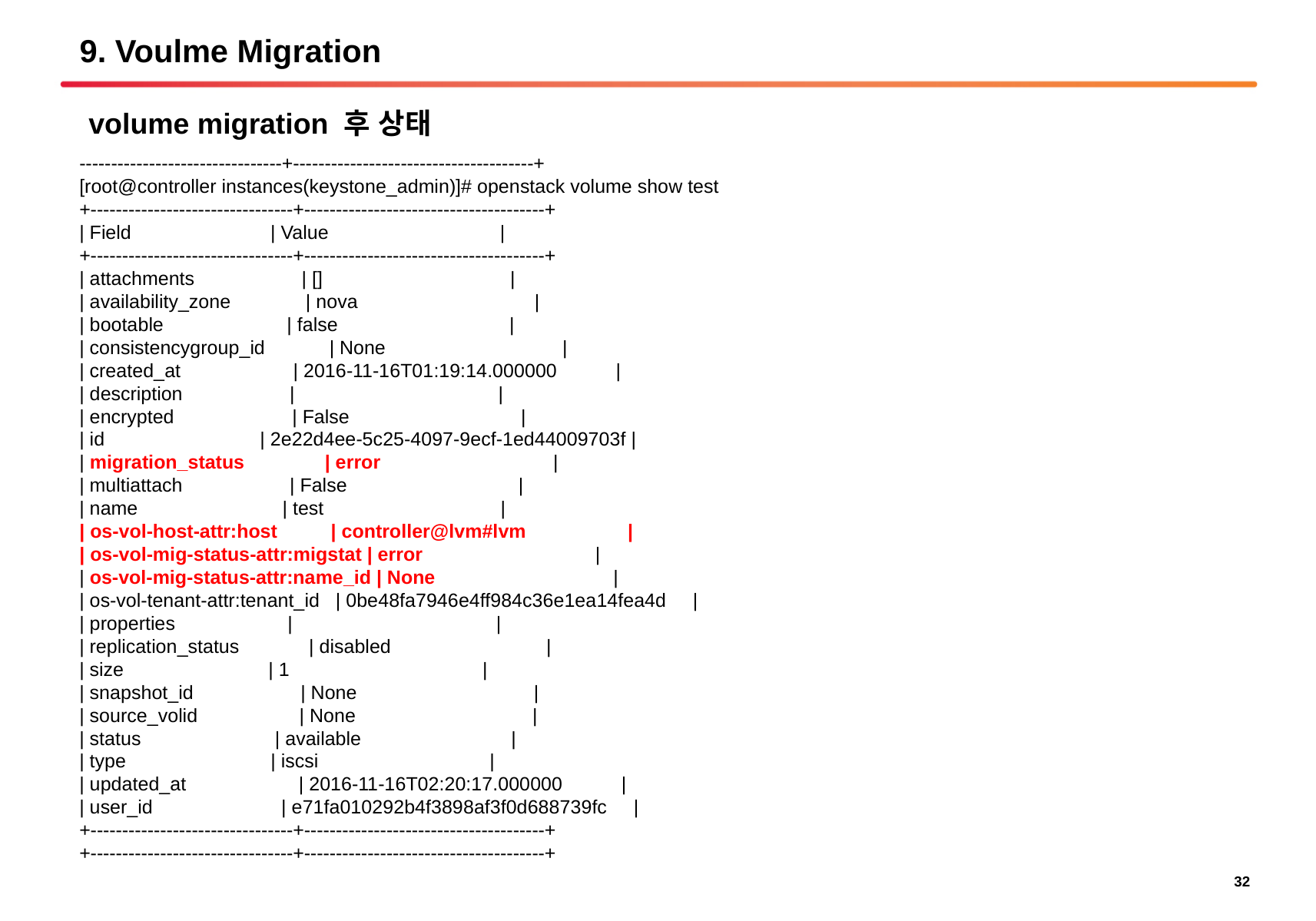

# 9. Voulme Migration
volume migration 후 상태
--------------------------------+--------------------------------------+
[root@controller instances(keystone_admin)]# openstack volume show test
+--------------------------------+--------------------------------------+
| Field                          | Value                                |
+--------------------------------+--------------------------------------+
| attachments                    | []                                   |
| availability_zone              | nova                                 |
| bootable                       | false                                |
| consistencygroup_id            | None                                 |
| created_at                     | 2016-11-16T01:19:14.000000           |
| description                    |                                      |
| encrypted                      | False                                |
| id                             | 2e22d4ee-5c25-4097-9ecf-1ed44009703f |
| migration_status               | error                                |
| multiattach                    | False                                |
| name                           | test                                 |
| os-vol-host-attr:host          | controller@lvm#lvm                   |
| os-vol-mig-status-attr:migstat | error                                |
| os-vol-mig-status-attr:name_id | None                                 |
| os-vol-tenant-attr:tenant_id   | 0be48fa7946e4ff984c36e1ea14fea4d     |
| properties                     |                                      |
| replication_status             | disabled                             |
| size                           | 1                                    |
| snapshot_id                    | None                                 |
| source_volid                   | None                                 |
| status                         | available                            |
| type                           | iscsi                                |
| updated_at                     | 2016-11-16T02:20:17.000000           |
| user_id                        | e71fa010292b4f3898af3f0d688739fc     |
+--------------------------------+--------------------------------------+
+--------------------------------+--------------------------------------+